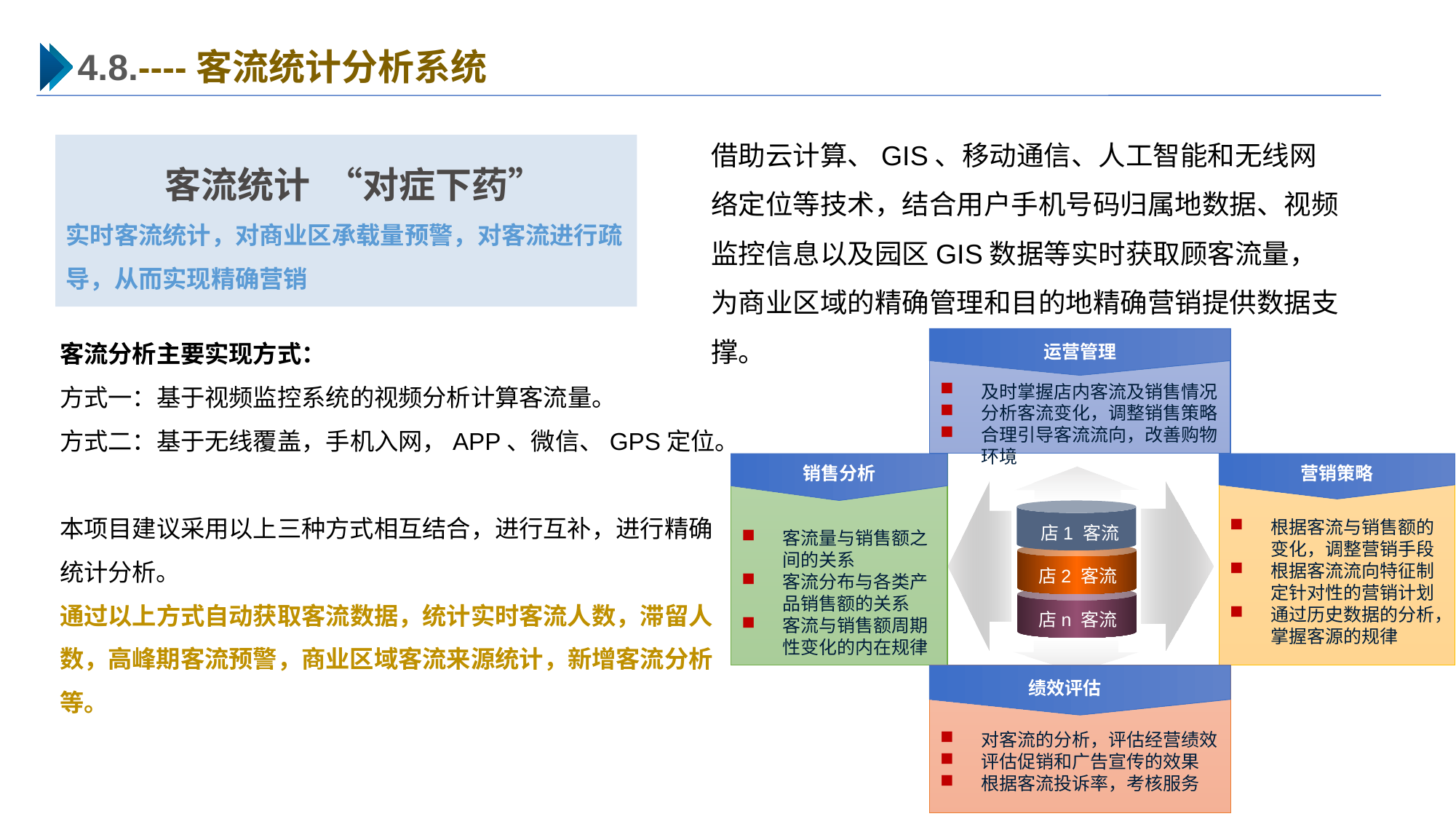

4.8.----客流统计分析系统
借助云计算、GIS、移动通信、人工智能和无线网络定位等技术，结合用户手机号码归属地数据、视频监控信息以及园区GIS数据等实时获取顾客流量，为商业区域的精确管理和目的地精确营销提供数据支撑。
 客流统计  “对症下药”
实时客流统计，对商业区承载量预警，对客流进行疏导，从而实现精确营销
客流分析主要实现方式：
方式一：基于视频监控系统的视频分析计算客流量。
方式二：基于无线覆盖，手机入网，APP、微信、GPS定位。

本项目建议采用以上三种方式相互结合，进行互补，进行精确统计分析。
通过以上方式自动获取客流数据，统计实时客流人数，滞留人数，高峰期客流预警，商业区域客流来源统计，新增客流分析等。

及时掌握店内客流及销售情况
分析客流变化，调整销售策略
合理引导客流流向，改善购物环境

运营管理

客流量与销售额之间的关系
客流分布与各类产品销售额的关系
客流与销售额周期性变化的内在规律

根据客流与销售额的变化，调整营销手段
根据客流流向特征制定针对性的营销计划
通过历史数据的分析，掌握客源的规律
销售分析
营销策略

店1 客流

店2 客流

店n 客流

对客流的分析，评估经营绩效
评估促销和广告宣传的效果
根据客流投诉率，考核服务
绩效评估